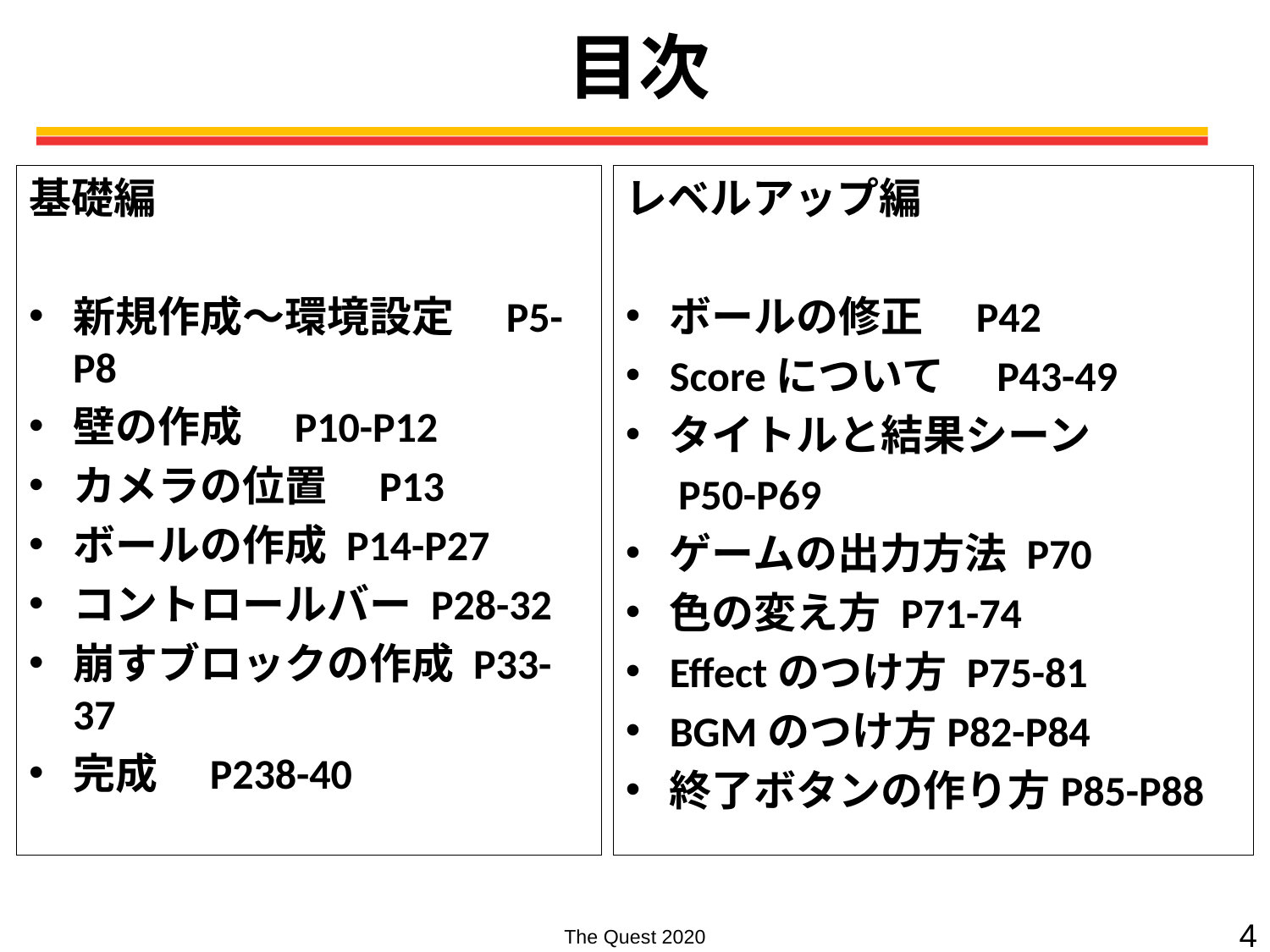

# 目次
基礎編

新規作成～環境設定　P5-P8
壁の作成　P10-P12
カメラの位置　P13
ボールの作成 P14-P27
コントロールバー P28-32
崩すブロックの作成 P33-37
完成　P238-40

レベルアップ編

ボールの修正　P42
Scoreについて　P43-49
タイトルと結果シーン
　P50-P69
ゲームの出力方法 P70
色の変え方 P71-74
Effectのつけ方 P75-81
BGMのつけ方P82-P84
終了ボタンの作り方P85-P88
4
The Quest 2020